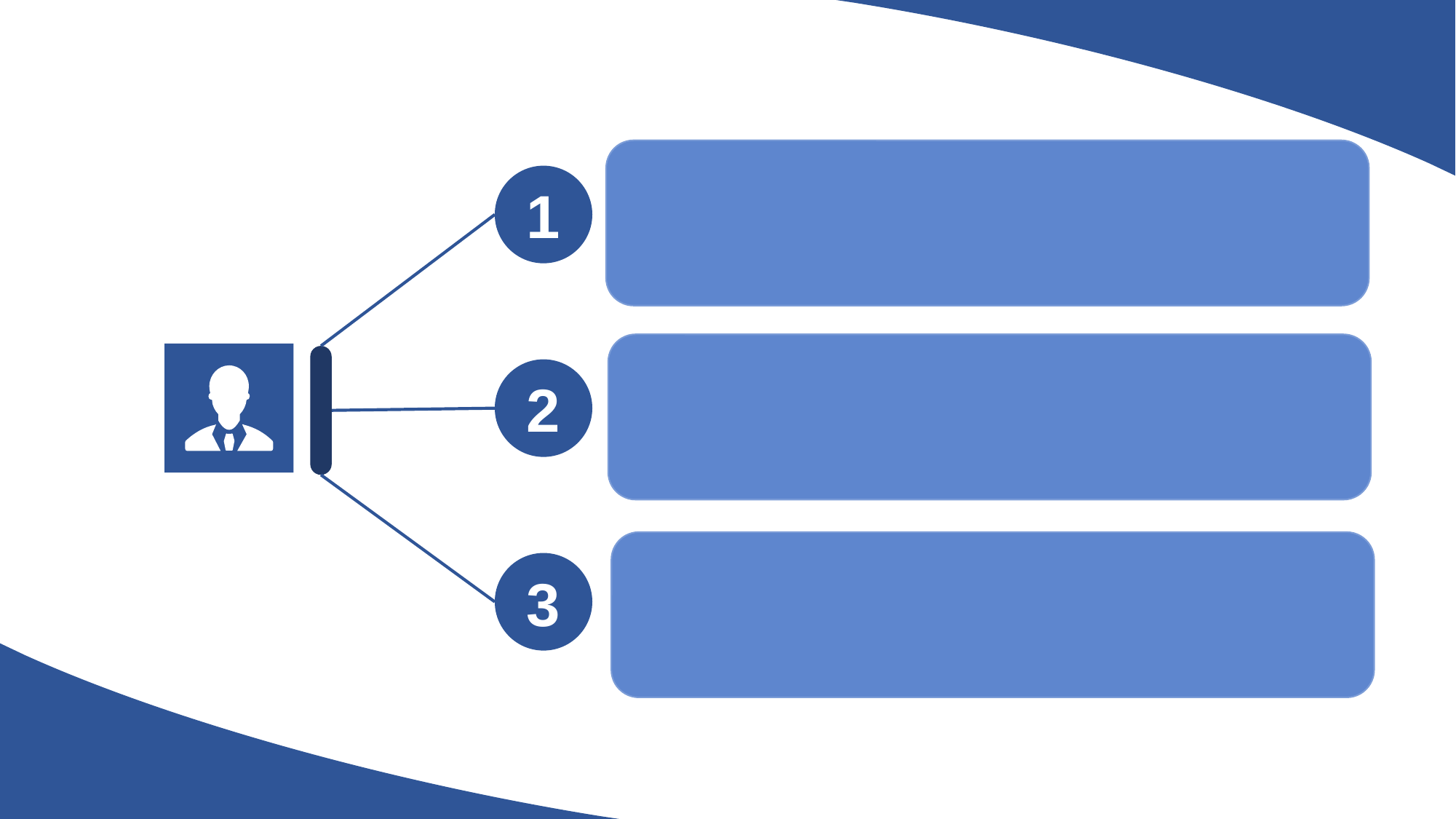

| 請說出個案中提到的與公部門或是客戶溝通時應該要注意什麼?最重要的是什麼? |  |  |  |  |  |  |  |
| --- | --- | --- | --- | --- | --- | --- | --- |
|  |  |  |  |  |  |  |  |
| 請說出為什麼要建立Web化的後台管理系統?有什麼好處? |  |  |  |  |  |  |  |
|  |  |  |  |  |  |  |  |
| 請上台示範C Bike的租/還車流程，並說明與U Bike有什麼不同? |  |  |  |  |  |  |  |
1
2
3